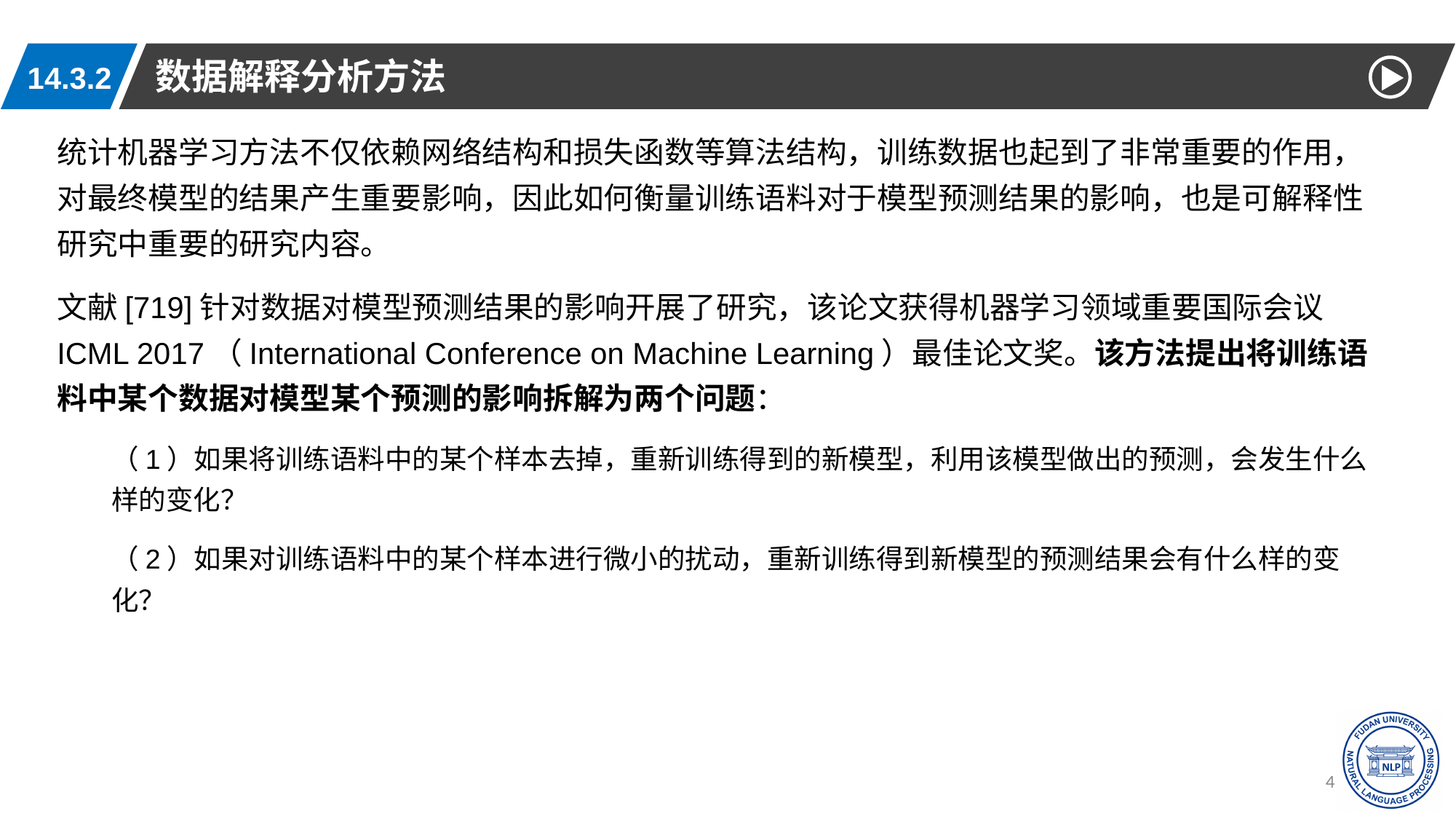

数据解释分析方法
14.3.2

统计机器学习方法不仅依赖网络结构和损失函数等算法结构，训练数据也起到了非常重要的作用，对最终模型的结果产生重要影响，因此如何衡量训练语料对于模型预测结果的影响，也是可解释性研究中重要的研究内容。
文献[719]针对数据对模型预测结果的影响开展了研究，该论文获得机器学习领域重要国际会议ICML 2017（International Conference on Machine Learning）最佳论文奖。该方法提出将训练语料中某个数据对模型某个预测的影响拆解为两个问题：
（1）如果将训练语料中的某个样本去掉，重新训练得到的新模型，利用该模型做出的预测，会发生什么样的变化？
（2）如果对训练语料中的某个样本进行微小的扰动，重新训练得到新模型的预测结果会有什么样的变化？
43